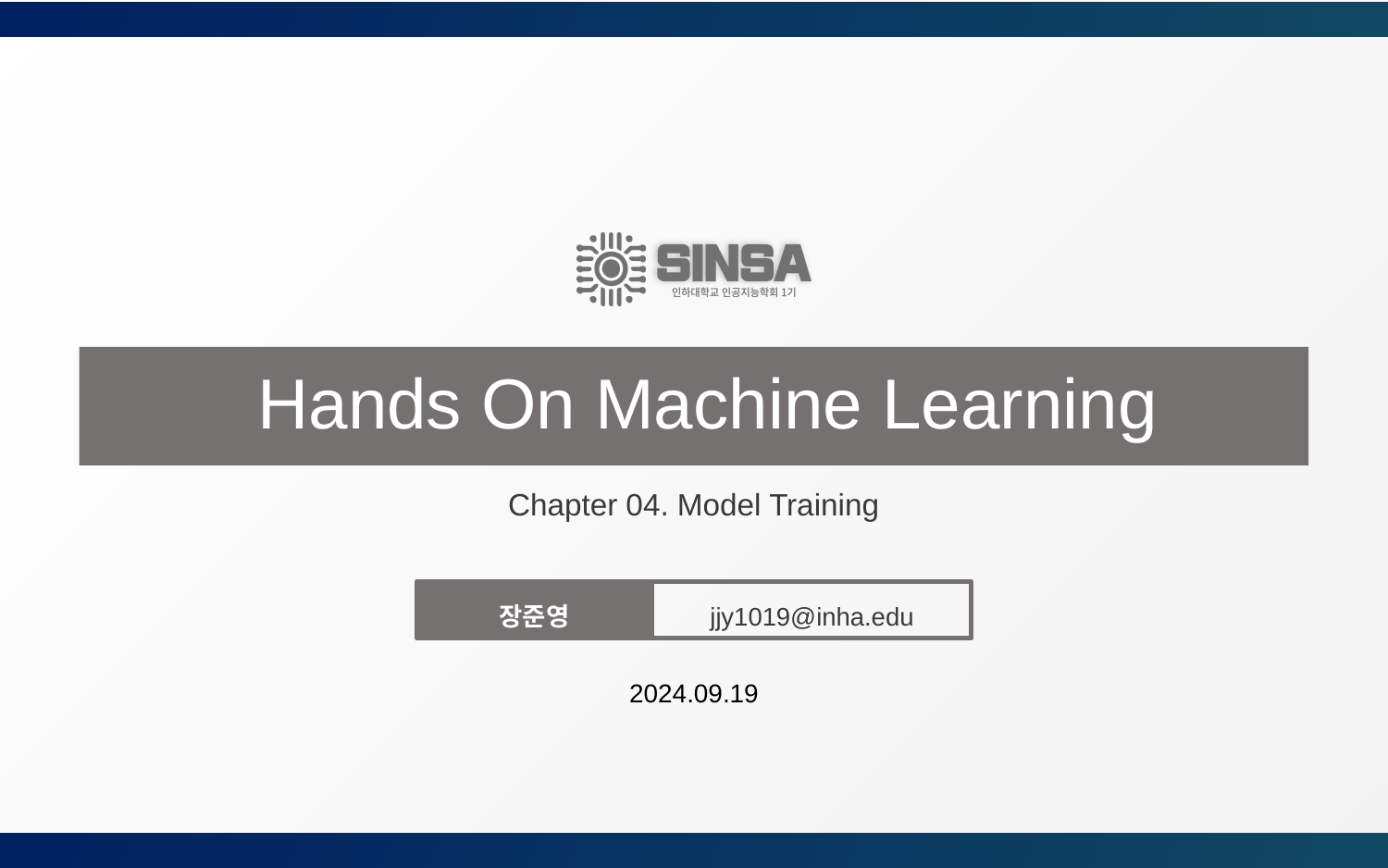

# Hands On Machine Learning
Chapter 04. Model Training
장준영
jjy1019@inha.edu
2024.09.19